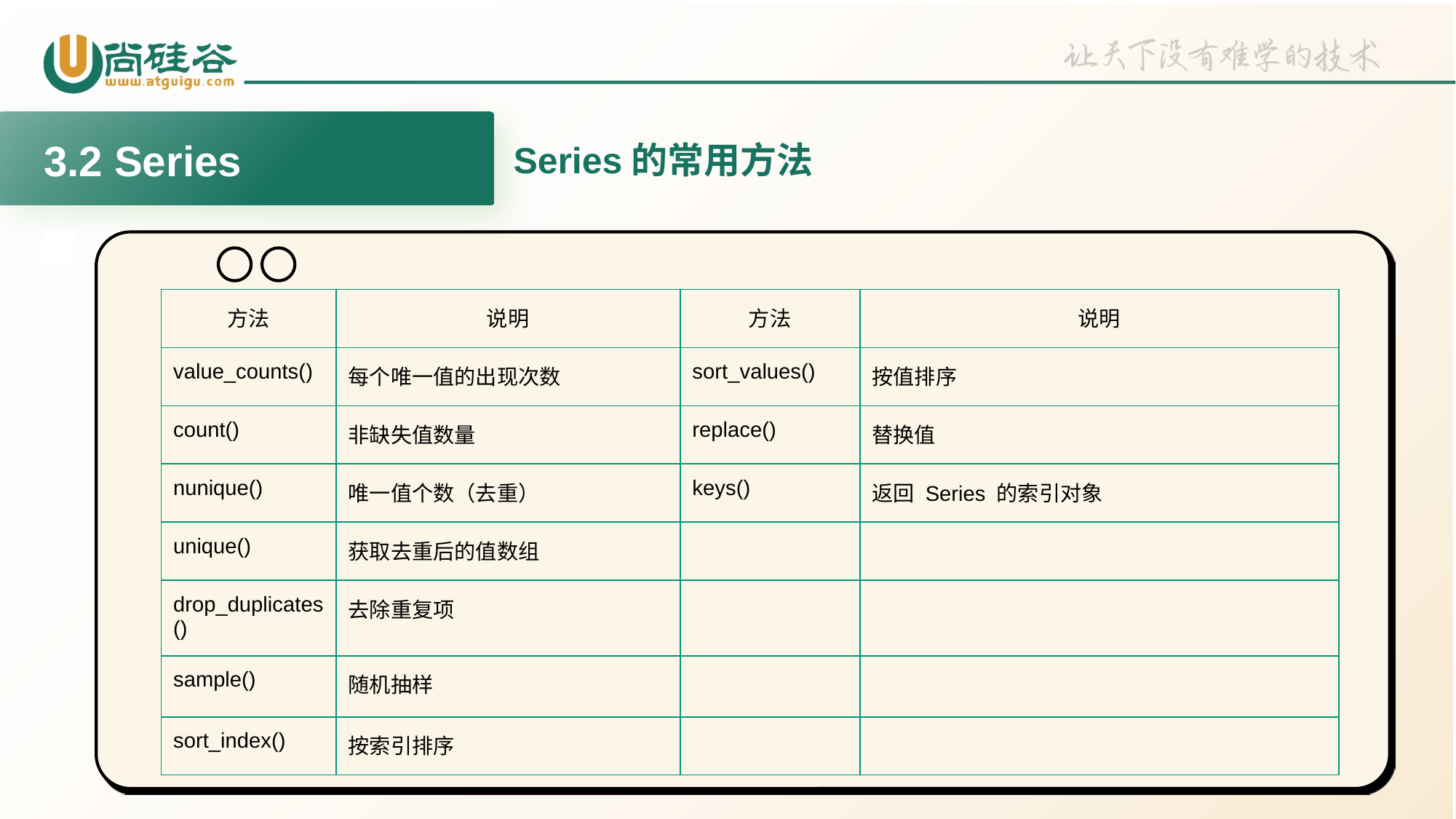

3.2 Series

Series的常用方法

| 方法 | 说明 | 方法 | 说明 |
| --- | --- | --- | --- |
| value\_counts() | 每个唯一值的出现次数 | sort\_values() | 按值排序 |
| count() | 非缺失值数量 | replace() | 替换值 |
| nunique() | 唯一值个数（去重） | keys() | 返回 Series 的索引对象 |
| unique() | 获取去重后的值数组 |  |  |
| drop\_duplicates() | 去除重复项 |  |  |
| sample() | 随机抽样 |  |  |
| sort\_index() | 按索引排序 |  |  |